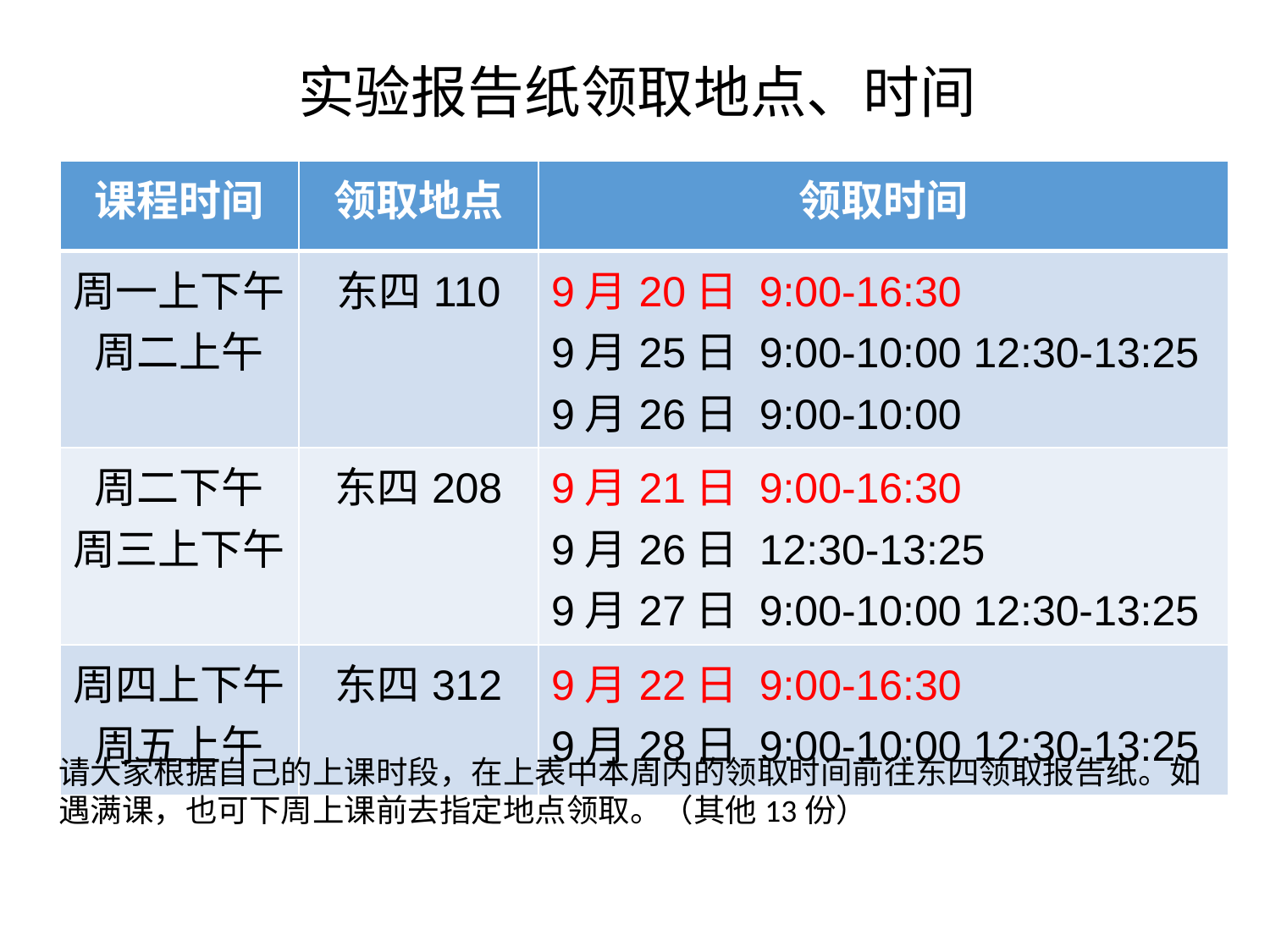

实验报告纸领取地点、时间
| 课程时间 | 领取地点 | 领取时间 |
| --- | --- | --- |
| 周一上下午 周二上午 | 东四110 | 9月20日 9:00-16:30 9月25日 9:00-10:00 12:30-13:25 9月26日 9:00-10:00 |
| 周二下午 周三上下午 | 东四208 | 9月21日 9:00-16:30 9月26日 12:30-13:25 9月27日 9:00-10:00 12:30-13:25 |
| 周四上下午 周五上午 | 东四312 | 9月22日 9:00-16:30 9月28日 9:00-10:00 12:30-13:25 |
请大家根据自己的上课时段，在上表中本周内的领取时间前往东四领取报告纸。如遇满课，也可下周上课前去指定地点领取。（其他13份）